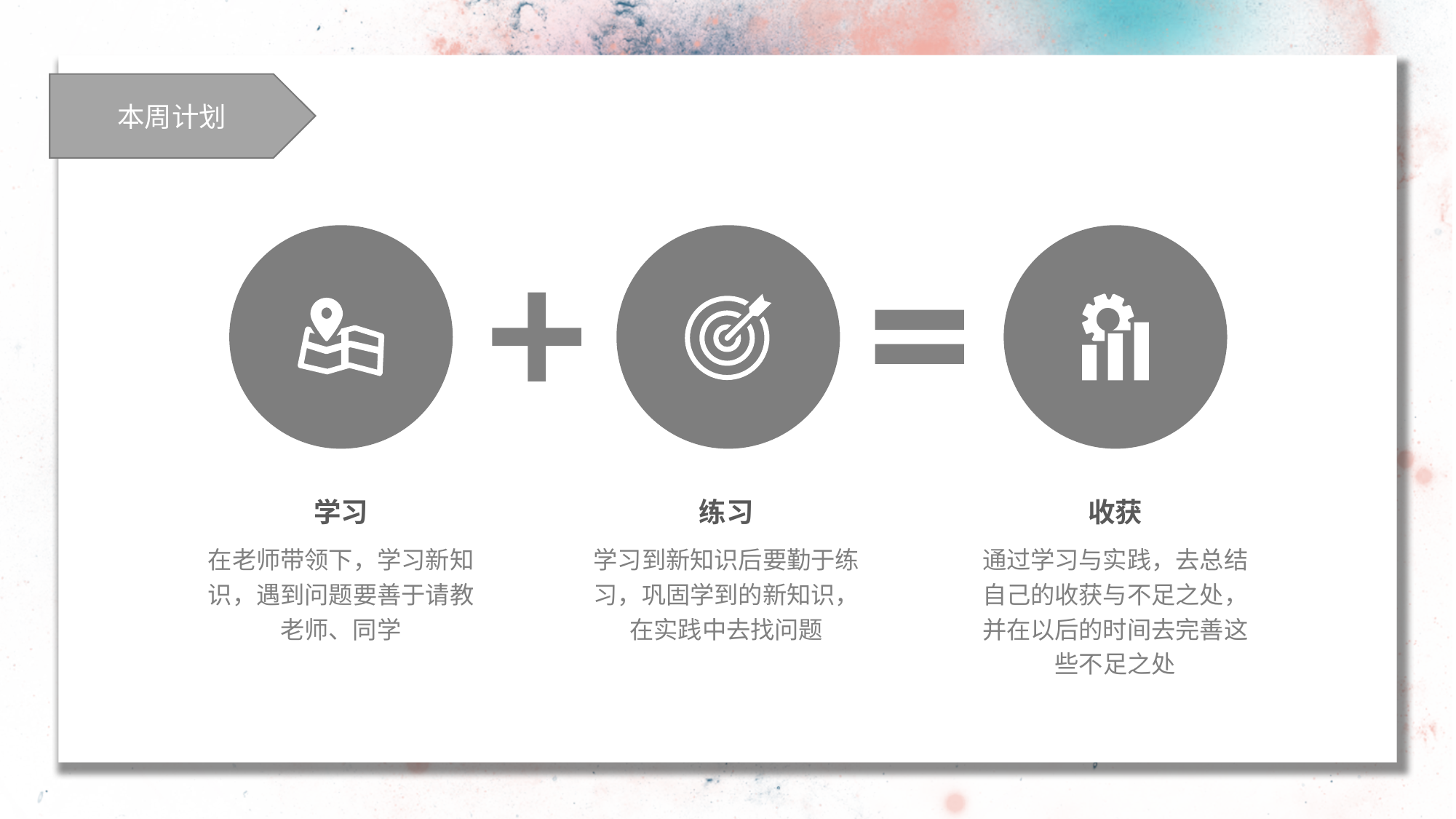

本周计划

练习
学习到新知识后要勤于练习，巩固学到的新知识，在实践中去找问题
收获
通过学习与实践，去总结自己的收获与不足之处，并在以后的时间去完善这些不足之处
学习
在老师带领下，学习新知识，遇到问题要善于请教老师、同学